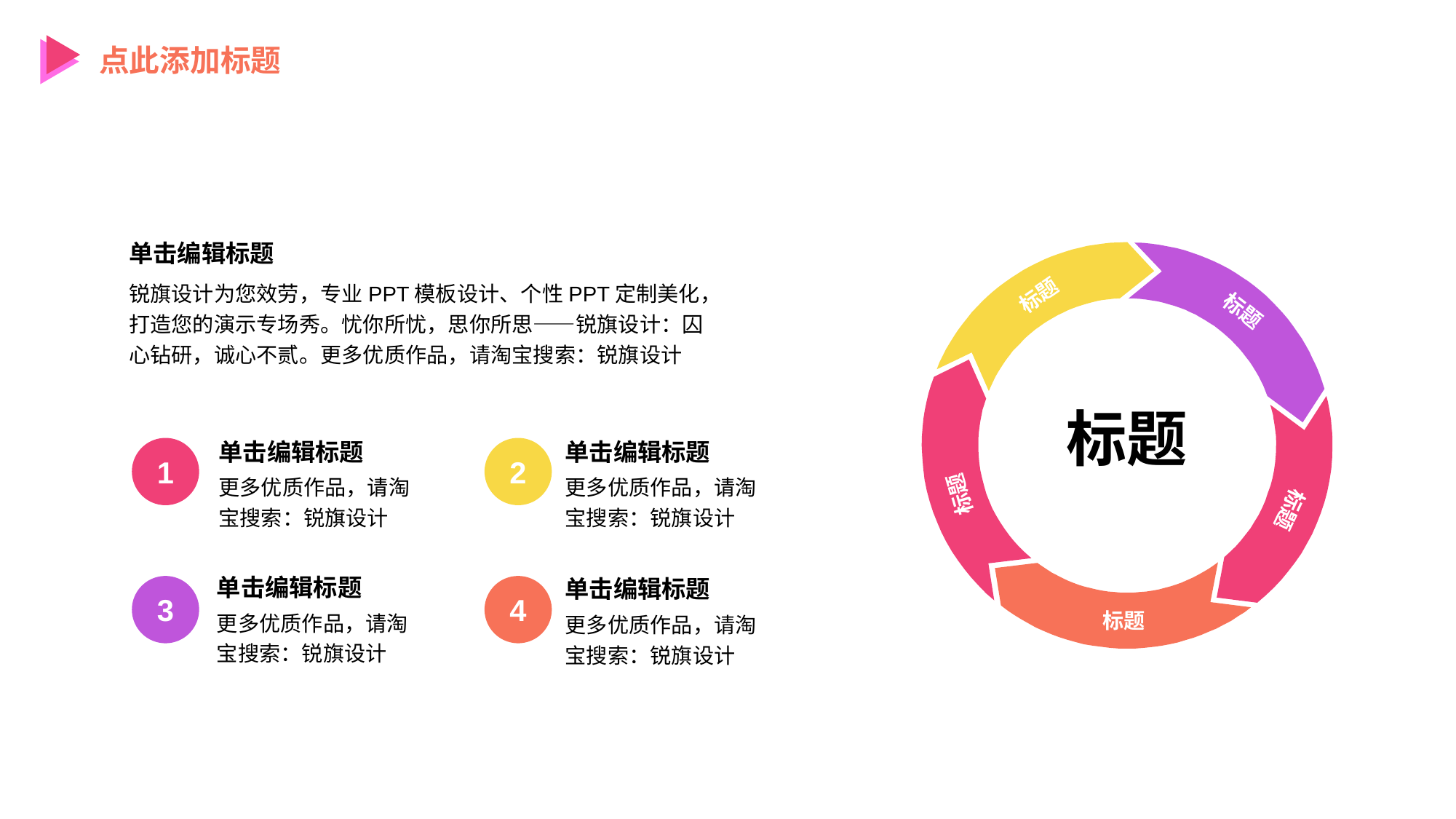

点此添加标题
单击编辑标题

锐旗设计为您效劳，专业PPT模板设计、个性PPT定制美化，打造您的演示专场秀。忧你所忧，思你所思——锐旗设计：囚心钻研，诚心不贰。更多优质作品，请淘宝搜索：锐旗设计
标题
标题

标题

单击编辑标题
单击编辑标题
1
2
更多优质作品，请淘宝搜索：锐旗设计
更多优质作品，请淘宝搜索：锐旗设计
标题
标题

单击编辑标题
单击编辑标题
3
4
标题
更多优质作品，请淘宝搜索：锐旗设计
更多优质作品，请淘宝搜索：锐旗设计